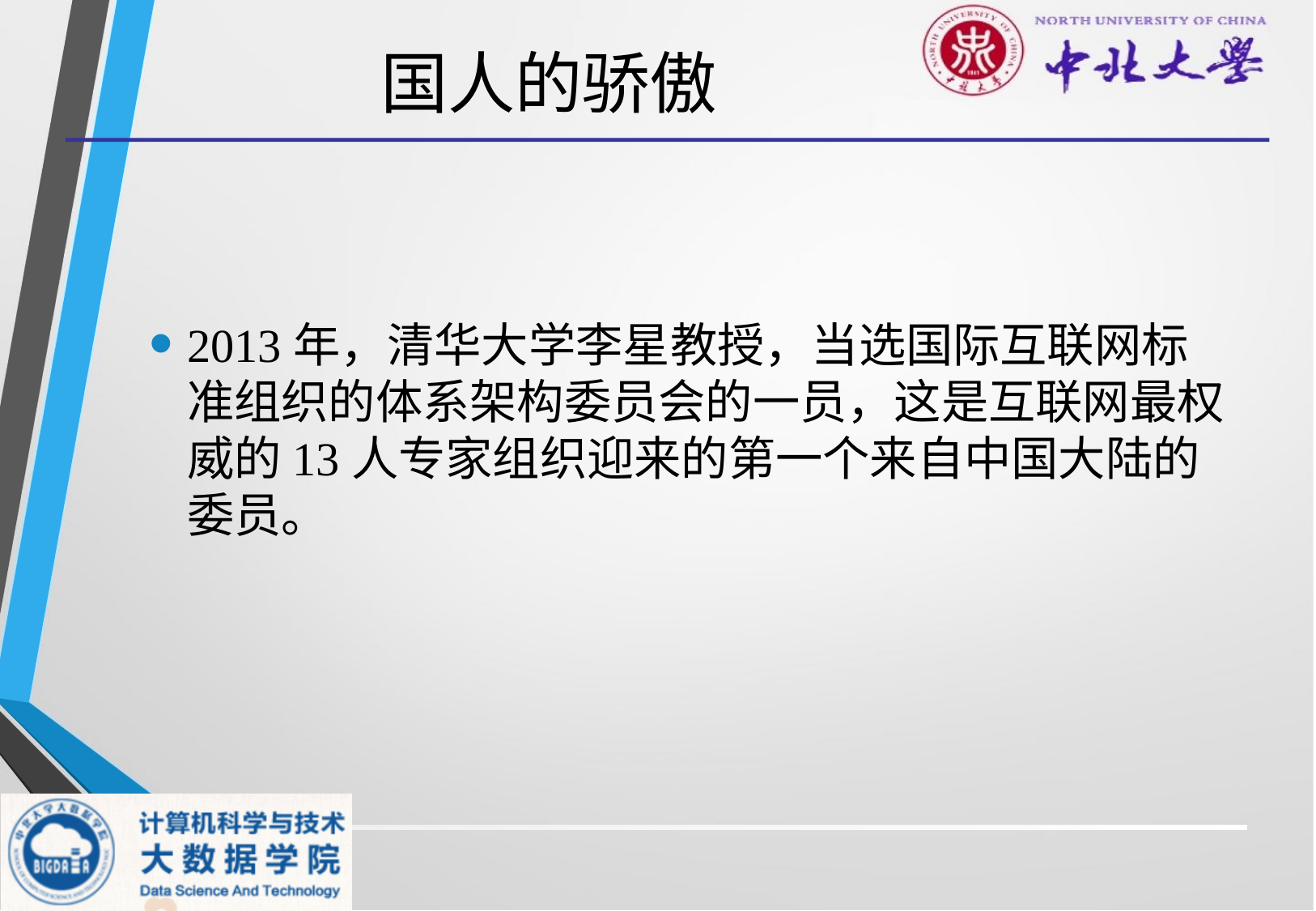

# 国人的骄傲
2013年，清华大学李星教授，当选国际互联网标准组织的体系架构委员会的一员，这是互联网最权威的13人专家组织迎来的第一个来自中国大陆的委员。
60